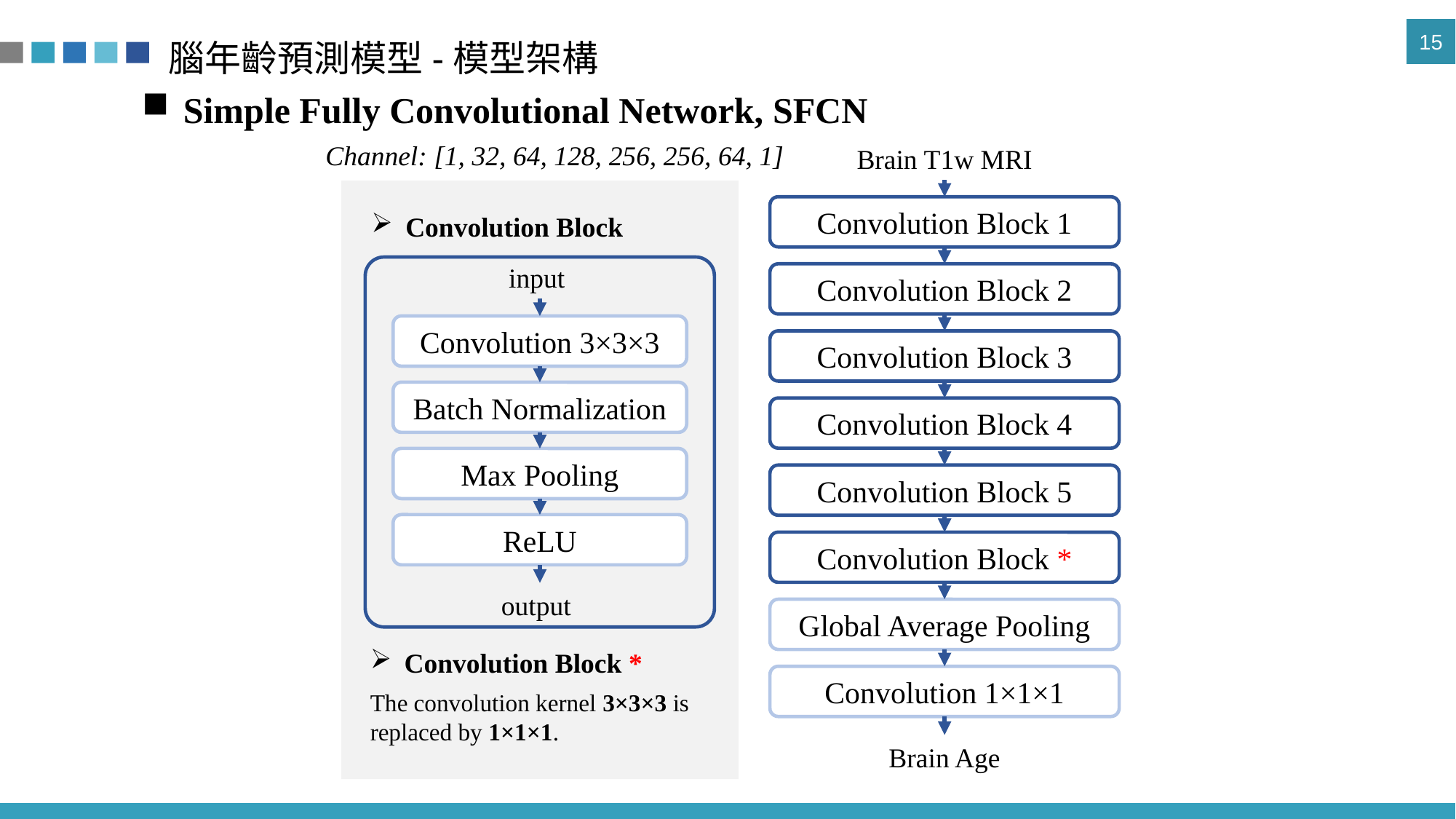

# 腦年齡預測模型-模型架構
Simple Fully Convolutional Network, SFCN
Channel: [1, 32, 64, 128, 256, 256, 64, 1]
Brain T1w MRI

Convolution Block
Convolution Block 1
input

Convolution Block 2
Convolution 3×3×3
Convolution Block 3
Batch Normalization
Convolution Block 4
Max Pooling
Convolution Block 5
ReLU
Convolution Block *
output
Global Average Pooling
Convolution Block *
The convolution kernel 3×3×3 is replaced by 1×1×1.
Convolution 1×1×1
Brain Age